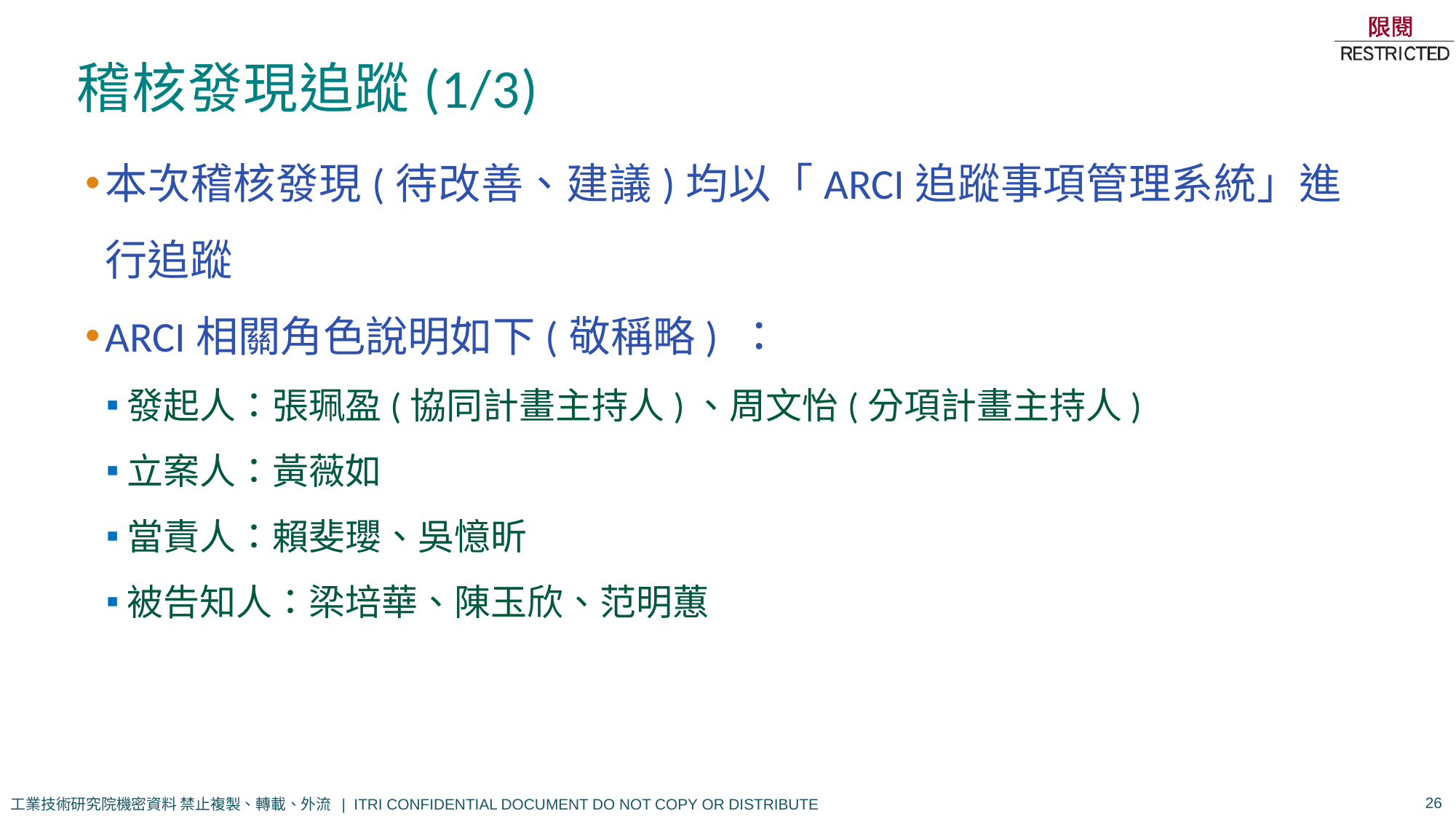

# 稽核發現追蹤(1/3)
本次稽核發現(待改善、建議)均以「ARCI追蹤事項管理系統」進行追蹤
ARCI相關角色說明如下(敬稱略) ：
發起人：張珮盈(協同計畫主持人)、周文怡(分項計畫主持人)
立案人：黃薇如
當責人：賴斐瓔、吳憶昕
被告知人：梁培華、陳玉欣、范明蕙
26